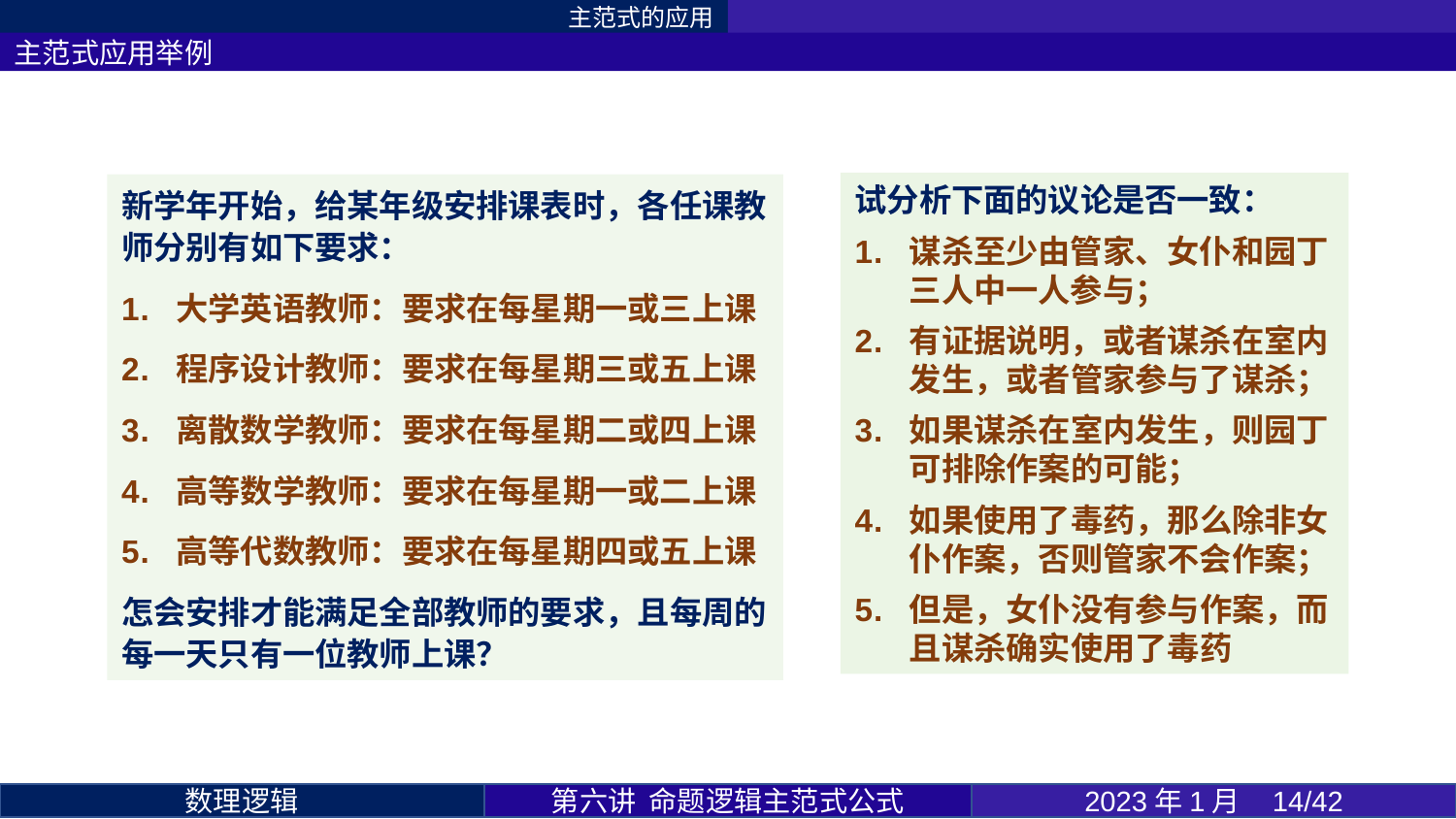

主范式的应用
主范式应用举例
试分析下面的议论是否一致：
谋杀至少由管家、女仆和园丁三人中一人参与；
有证据说明，或者谋杀在室内发生，或者管家参与了谋杀；
如果谋杀在室内发生，则园丁可排除作案的可能；
如果使用了毒药，那么除非女仆作案，否则管家不会作案；
但是，女仆没有参与作案，而且谋杀确实使用了毒药
新学年开始，给某年级安排课表时，各任课教师分别有如下要求：
大学英语教师：要求在每星期一或三上课
程序设计教师：要求在每星期三或五上课
离散数学教师：要求在每星期二或四上课
高等数学教师：要求在每星期一或二上课
高等代数教师：要求在每星期四或五上课
怎会安排才能满足全部教师的要求，且每周的每一天只有一位教师上课？
第六讲  命题逻辑主范式公式
2023年1月    14/42
数理逻辑